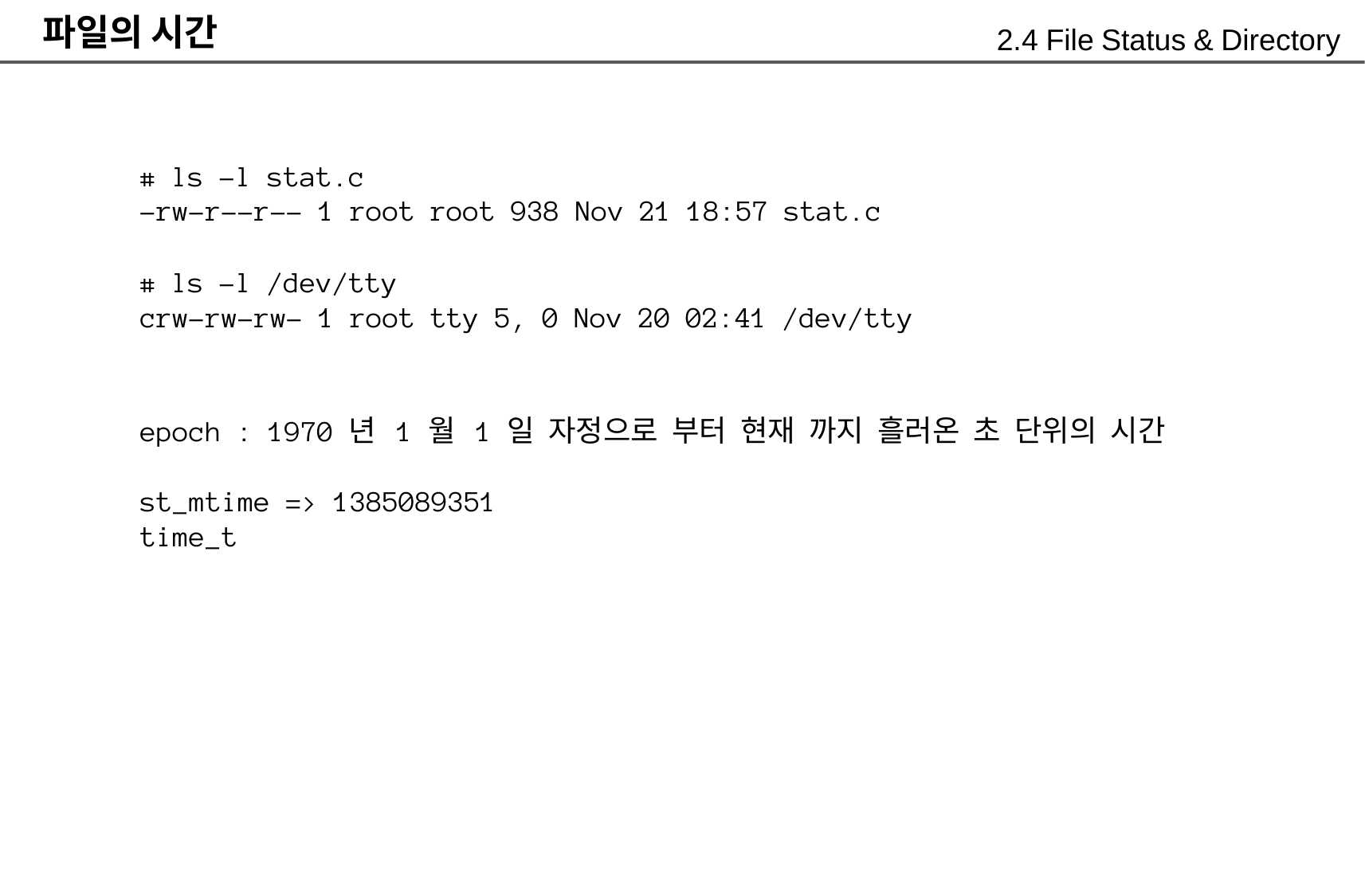

파일의 시간
2.4 File Status & Directory

#  ls  -l  stat.c
-rw-r--r--  1  root  root  938  Nov  21  18:57  stat.c

#  ls  -l  /dev/tty
crw-rw-rw-  1  root  tty  5,  0  Nov  20  02:41  /dev/tty

epoch  :  1970 년  1 월  1 일  자정으로  부터  현재  까지  흘러온  초  단위의  시간

st_mtime  =>  1385089351
time_t